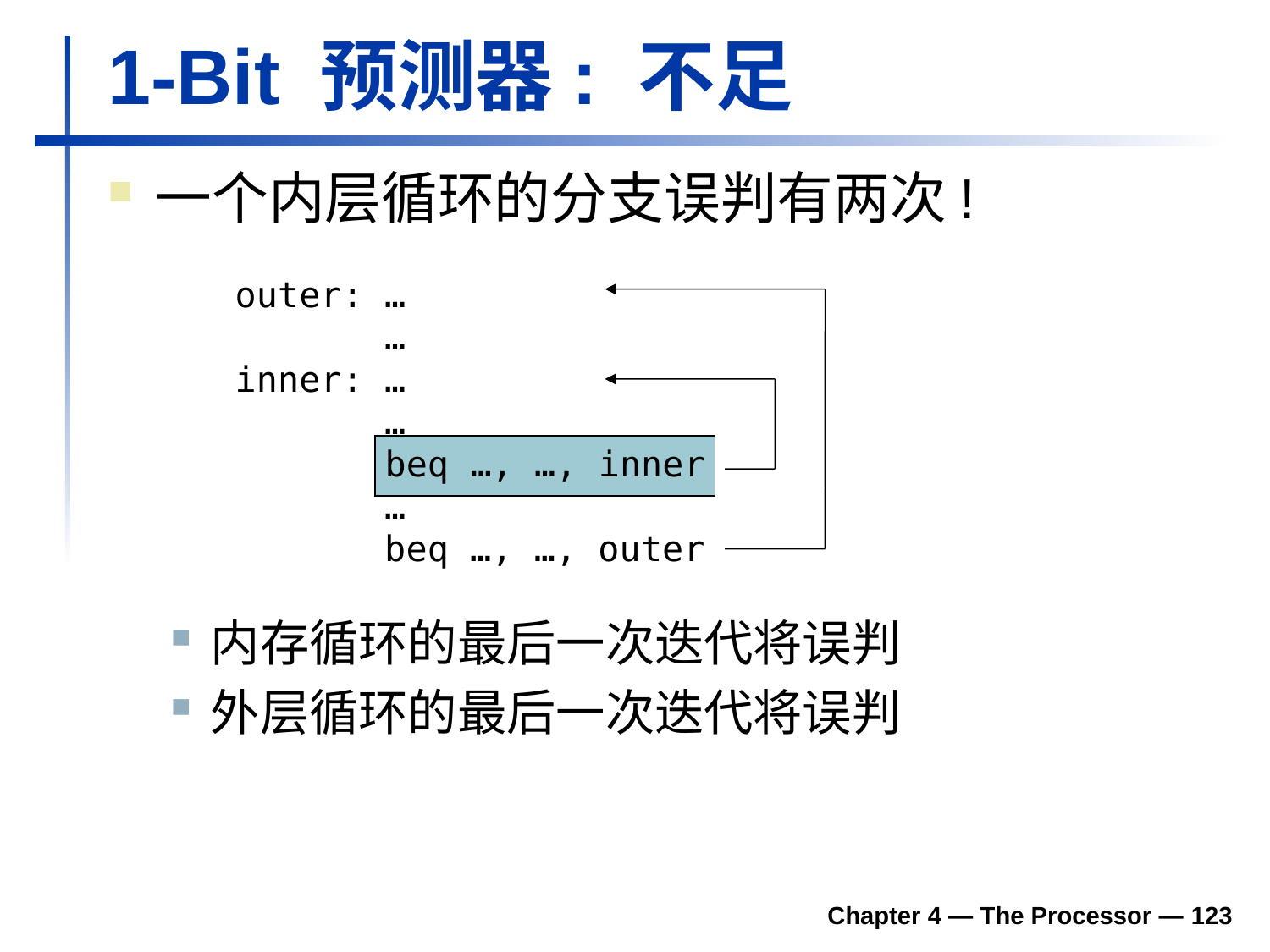

# 1-Bit 预测器: 不足
一个内层循环的分支误判有两次!
outer: …
       …
inner: …
       …
       beq …, …, inner
       …
       beq …, …, outer

内存循环的最后一次迭代将误判
外层循环的最后一次迭代将误判
Chapter 4 — The Processor — 123